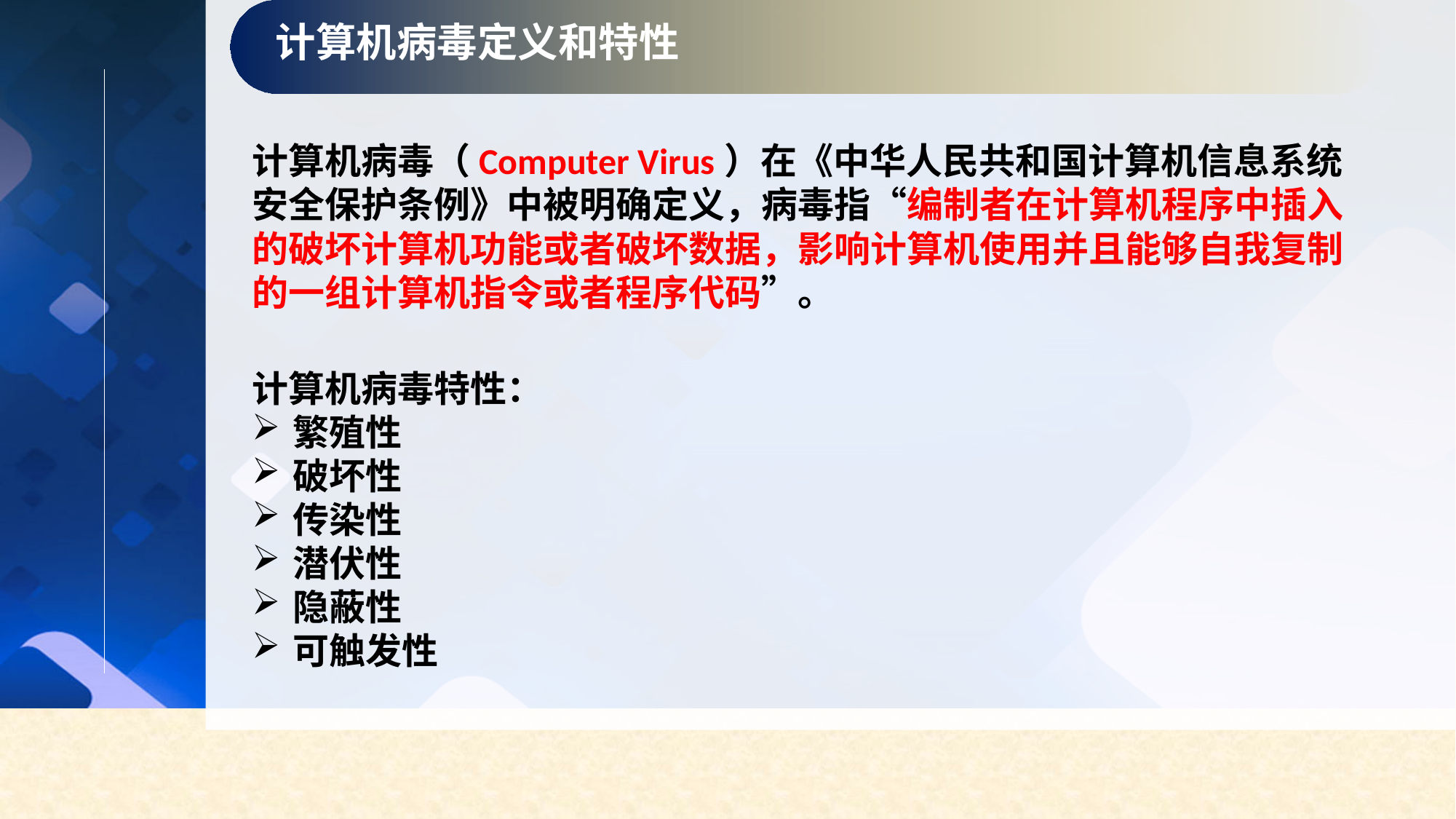

计算机病毒定义和特性
计算机病毒（Computer Virus）在《中华人民共和国计算机信息系统安全保护条例》中被明确定义，病毒指“编制者在计算机程序中插入的破坏计算机功能或者破坏数据，影响计算机使用并且能够自我复制的一组计算机指令或者程序代码”。
计算机病毒特性：
繁殖性
破坏性
传染性
潜伏性
隐蔽性
可触发性